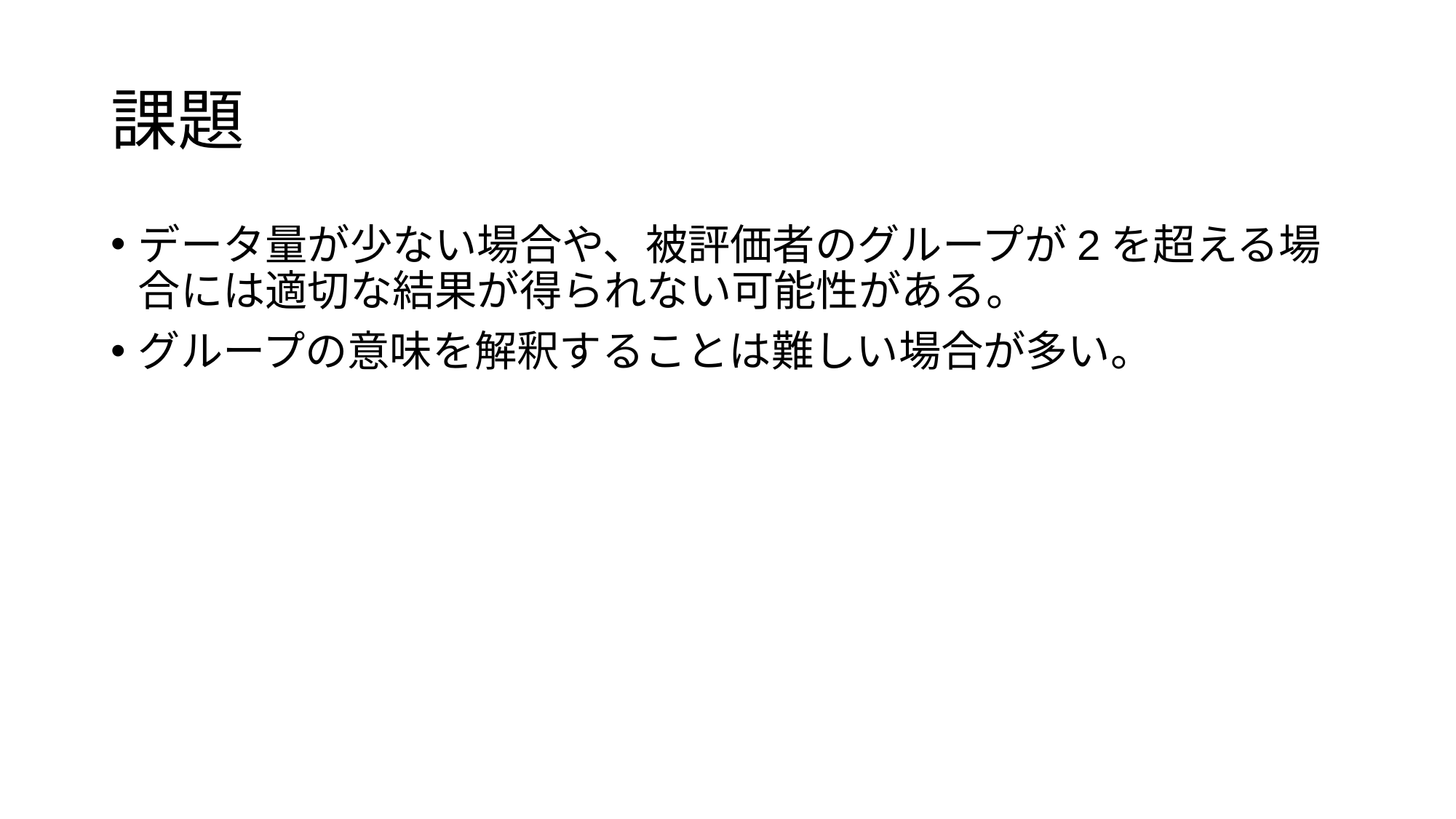

# 課題
データ量が少ない場合や、被評価者のグループが2を超える場合には適切な結果が得られない可能性がある。
グループの意味を解釈することは難しい場合が多い。